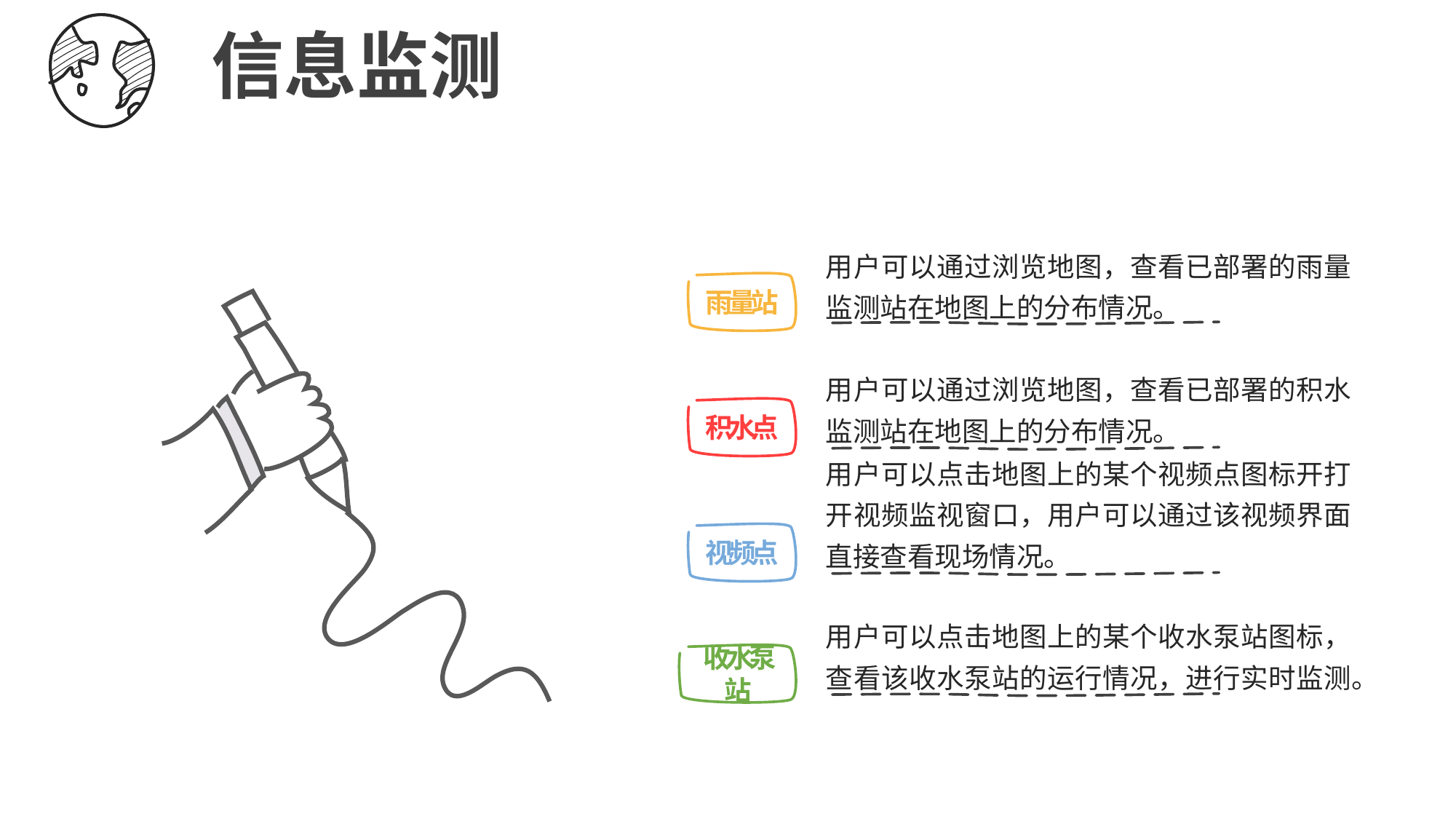

信息监测

用户可以通过浏览地图，查看已部署的雨量监测站在地图上的分布情况。
雨量站

用户可以通过浏览地图，查看已部署的积水监测站在地图上的分布情况。

积水点
用户可以点击地图上的某个视频点图标开打开视频监视窗口，用户可以通过该视频界面直接查看现场情况。

视频点

用户可以点击地图上的某个收水泵站图标，查看该收水泵站的运行情况，进行实时监测。
收水泵站